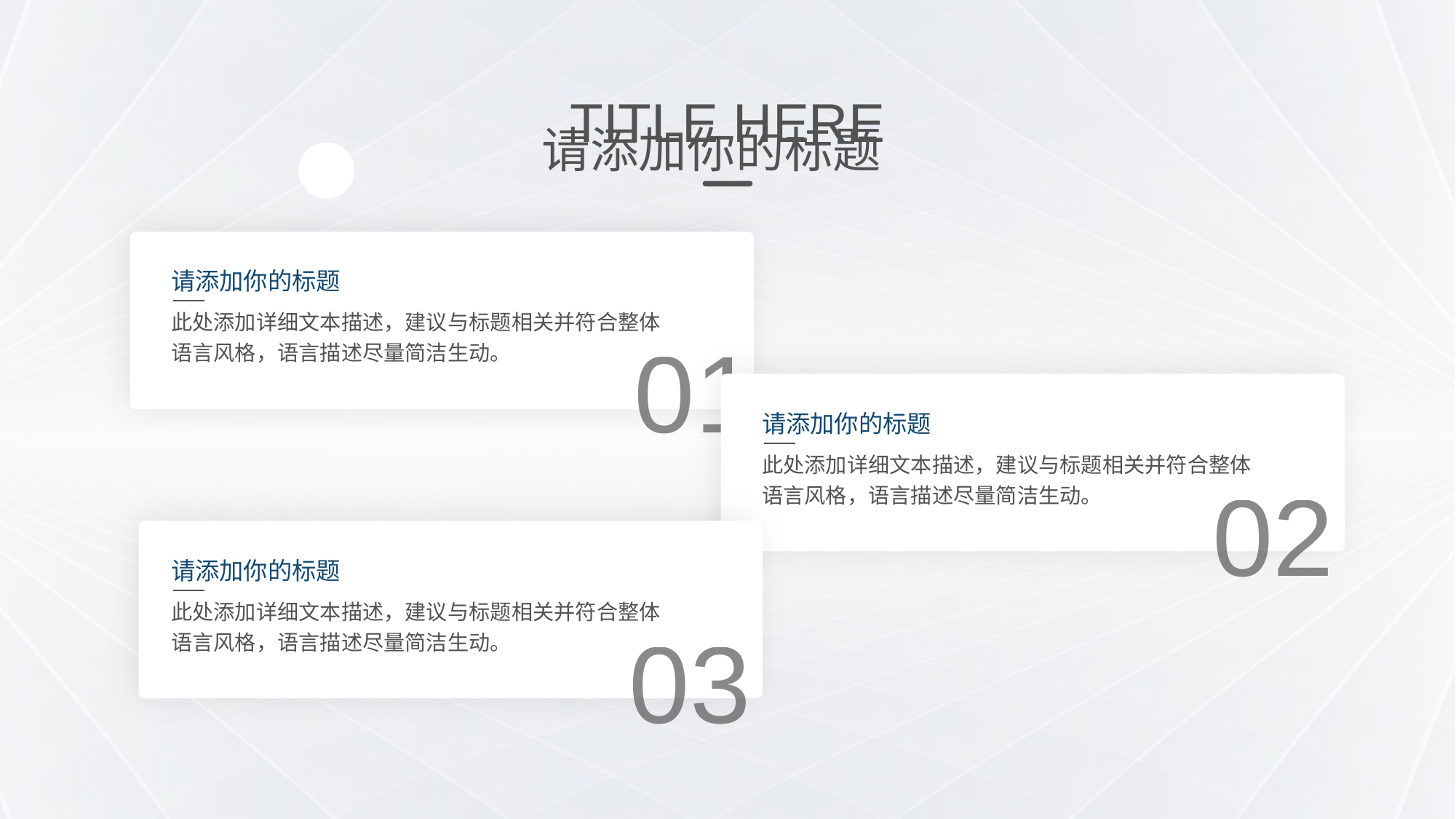

TITLE HERE
请添加你的标题

请添加你的标题
此处添加详细文本描述，建议与标题相关并符合整体语言风格，语言描述尽量简洁生动。
01

请添加你的标题
此处添加详细文本描述，建议与标题相关并符合整体语言风格，语言描述尽量简洁生动。
02

请添加你的标题
此处添加详细文本描述，建议与标题相关并符合整体语言风格，语言描述尽量简洁生动。
03